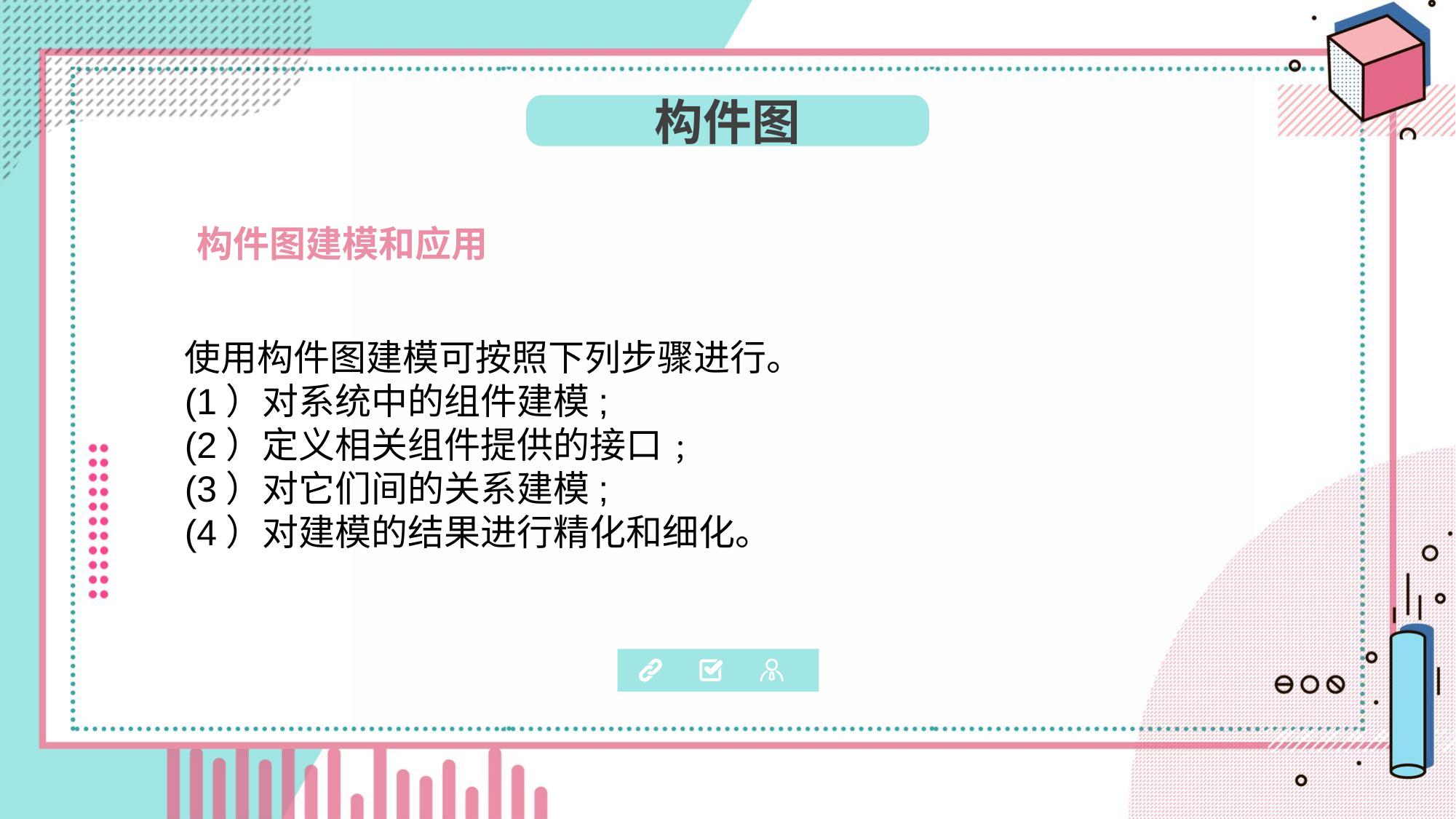

构件图
构件图建模和应用
使用构件图建模可按照下列步骤进行。
(1）对系统中的组件建模;
(2）定义相关组件提供的接口﹔
(3）对它们间的关系建模;
(4）对建模的结果进行精化和细化。